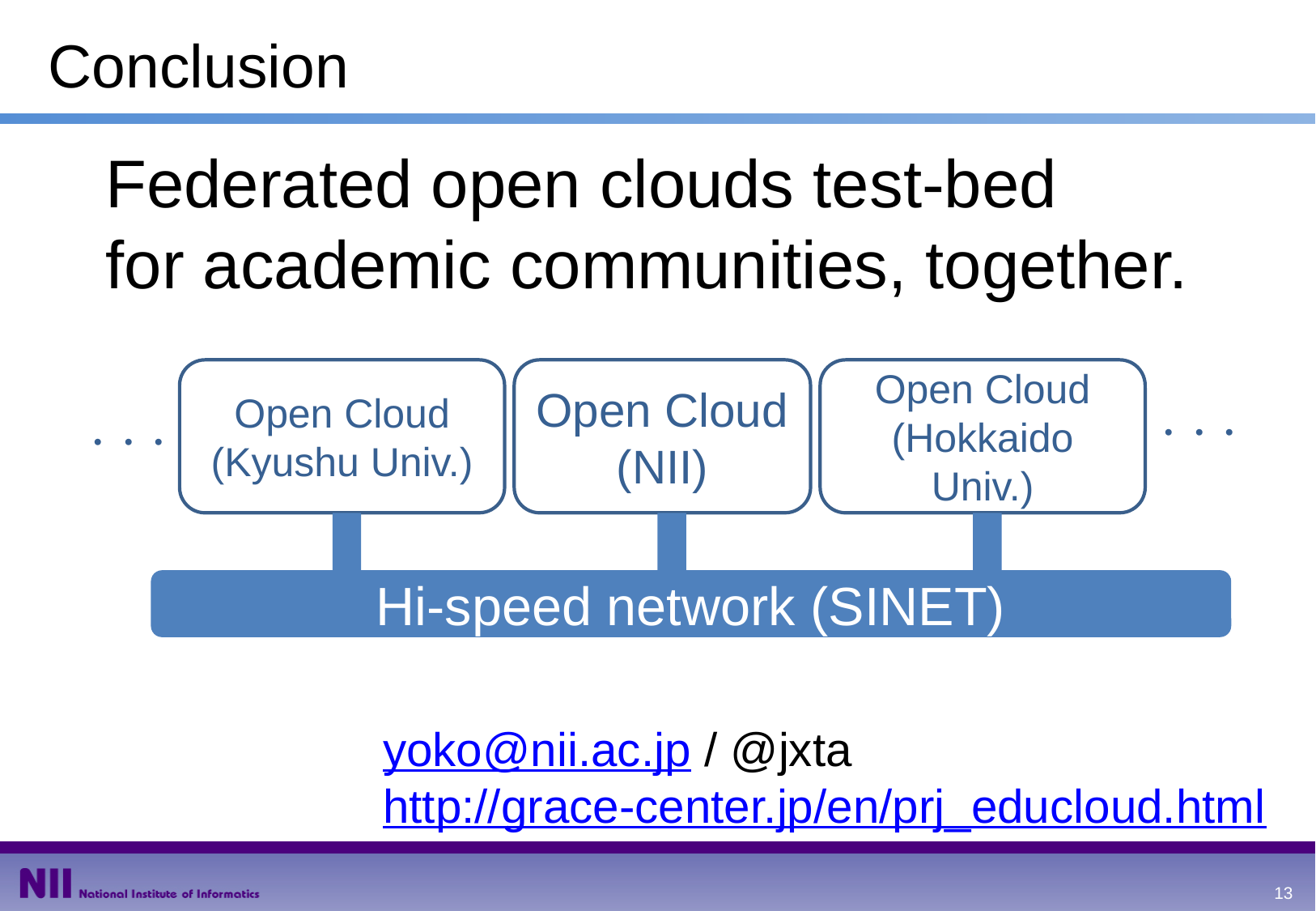

Conclusion
# Federated open clouds test-bed for academic communities, together.
Open Cloud
(Kyushu Univ.)
Open Cloud
(NII)
Open Cloud
(Hokkaido Univ.)
・・・
・・・

Hi-speed network (SINET)
yoko@nii.ac.jp / @jxta
http://grace-center.jp/en/prj_educloud.html
13